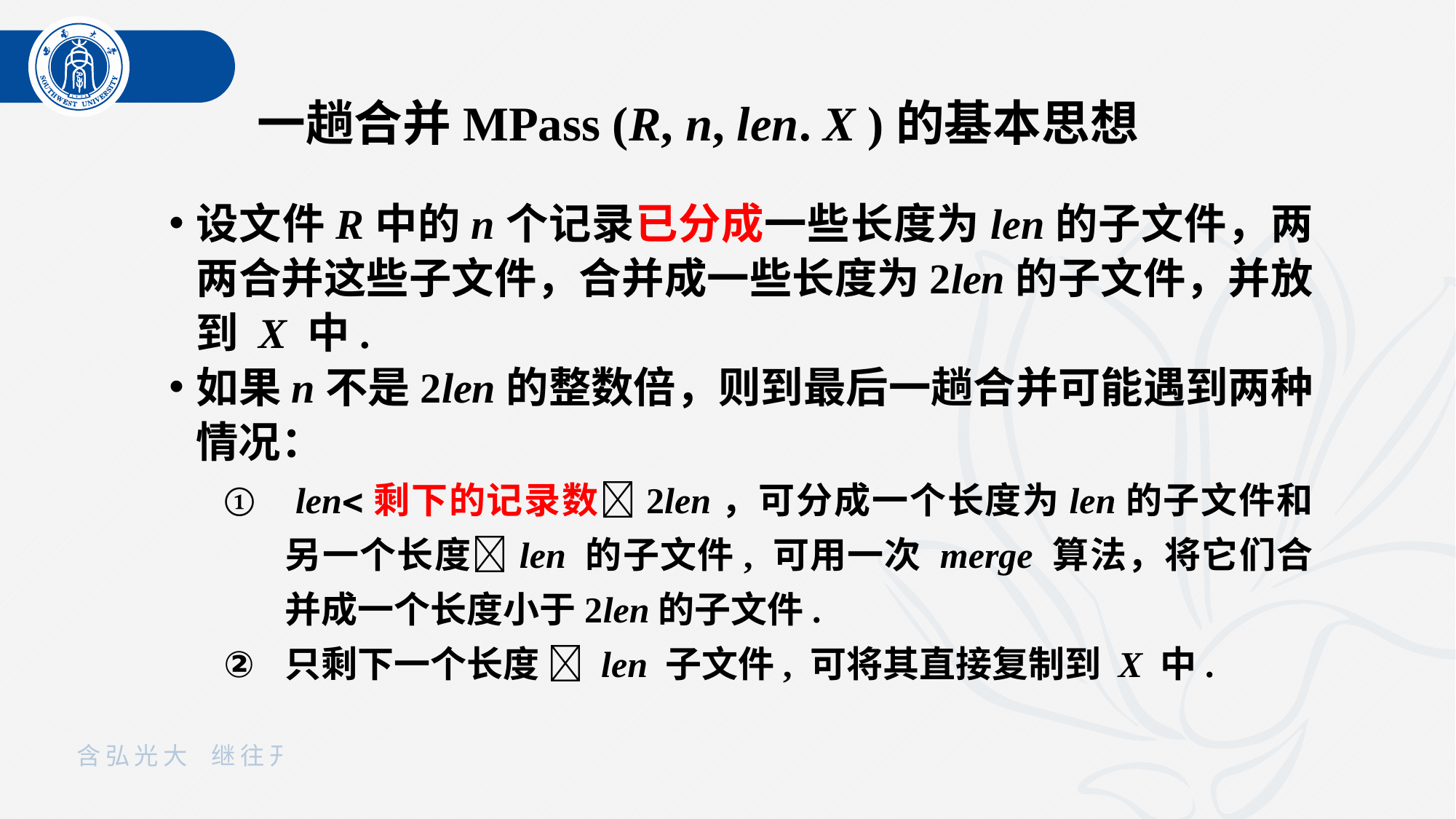

一趟合并MPass (R, n, len. X )的基本思想
设文件R中的n个记录已分成一些长度为len的子文件，两两合并这些子文件，合并成一些长度为2len的子文件，并放到 X 中.
如果n不是2len的整数倍，则到最后一趟合并可能遇到两种情况：
 len<剩下的记录数<2len，可分成一个长度为len的子文件和另一个长度<   len 的子文件, 可用一次 merge 算法，将它们合并成一个长度小于2len的子文件.
只剩下一个长度 ≤ len 子文件, 可将其直接复制到 X 中.